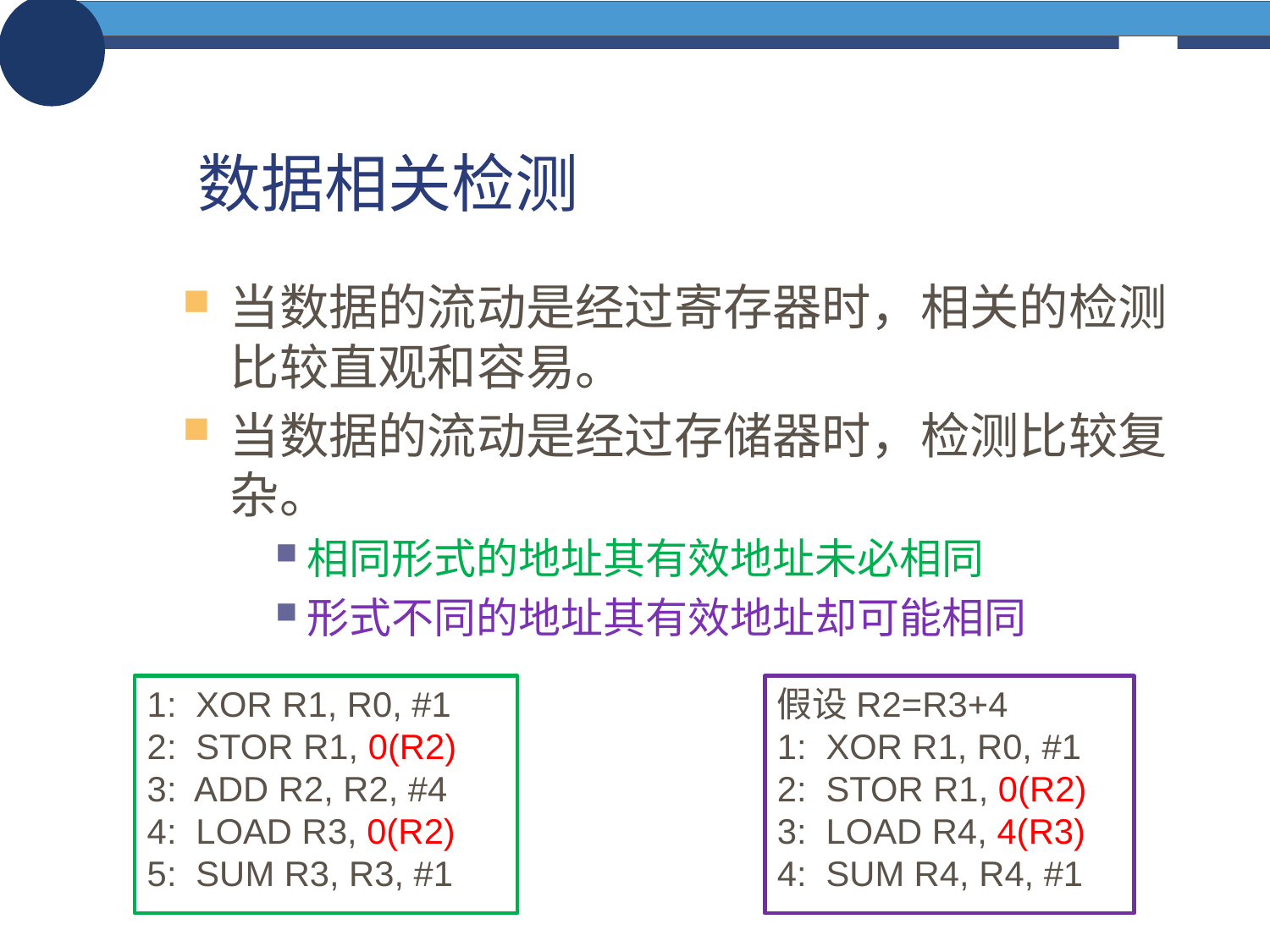

# 数据相关检测
当数据的流动是经过寄存器时，相关的检测比较直观和容易。
当数据的流动是经过存储器时，检测比较复杂。
相同形式的地址其有效地址未必相同
形式不同的地址其有效地址却可能相同
1:  XOR R1, R0, #1
2:  STOR R1, 0(R2)
3:  ADD R2, R2, #4
4:  LOAD R3, 0(R2)
5:  SUM R3, R3, #1
假设R2=R3+4
1:  XOR R1, R0, #1
2:  STOR R1, 0(R2)
3:  LOAD R4, 4(R3)
4:  SUM R4, R4, #1